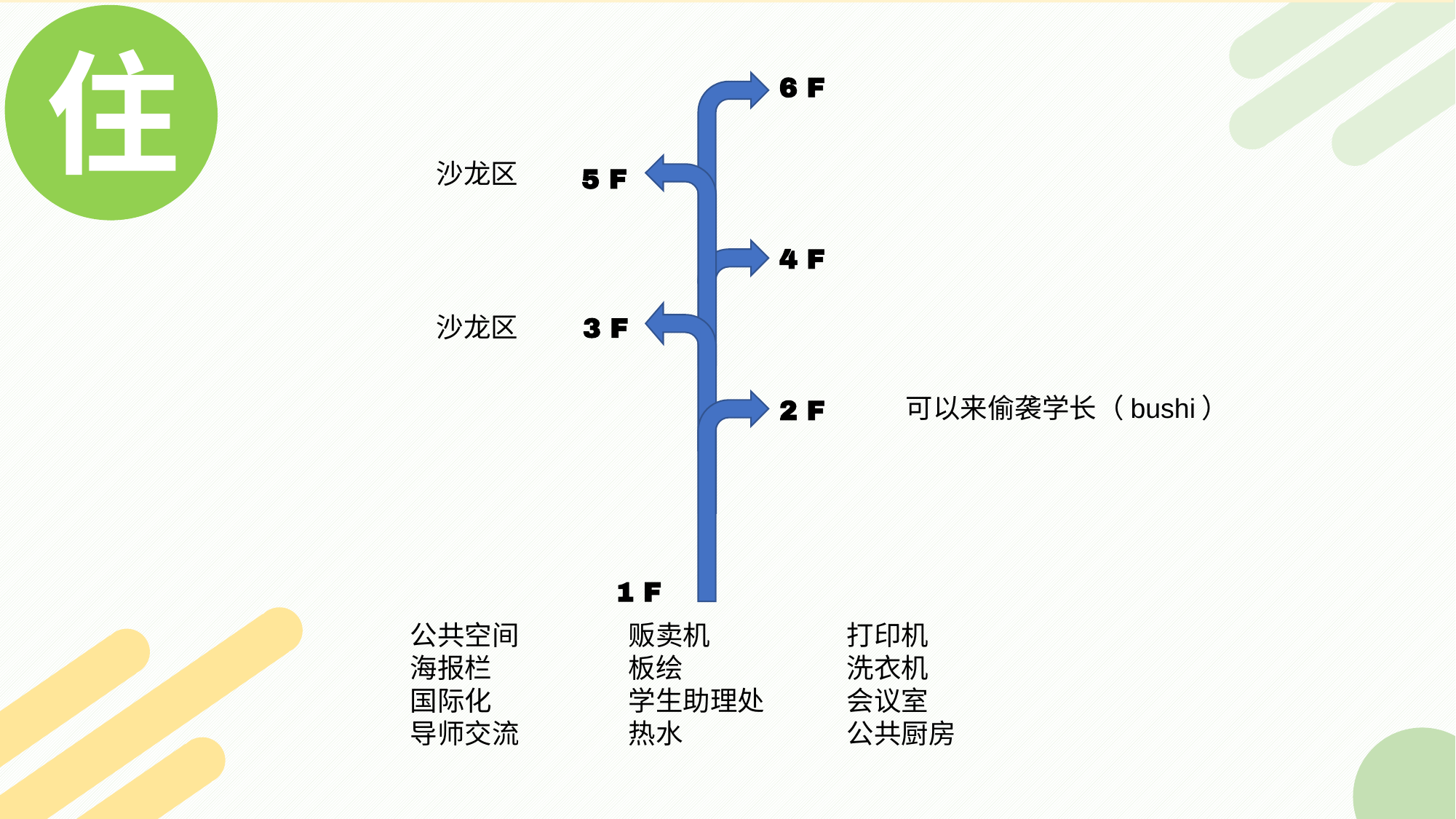

住

行
学
健

6 F

沙龙区

5 F
4 F

沙龙区
3 F
可以来偷袭学长（bushi）
2 F

1 F
公共空间	贩卖机		打印机
海报栏		板绘		洗衣机
国际化		学生助理处	会议室
导师交流	热水		公共厨房